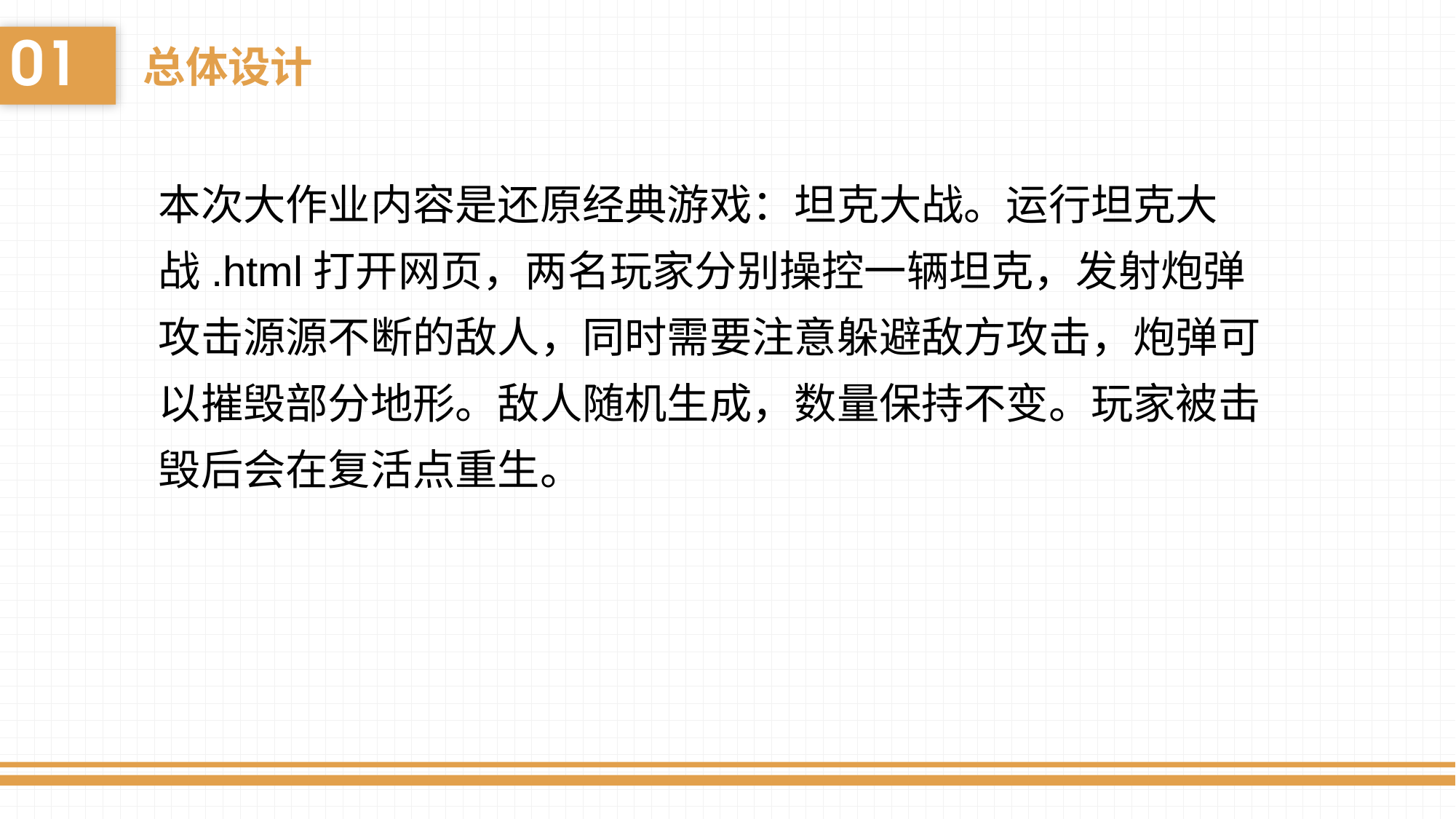

01
总体设计
本次大作业内容是还原经典游戏：坦克大战。运行坦克大战.html打开网页，两名玩家分别操控一辆坦克，发射炮弹攻击源源不断的敌人，同时需要注意躲避敌方攻击，炮弹可以摧毁部分地形。敌人随机生成，数量保持不变。玩家被击毁后会在复活点重生。